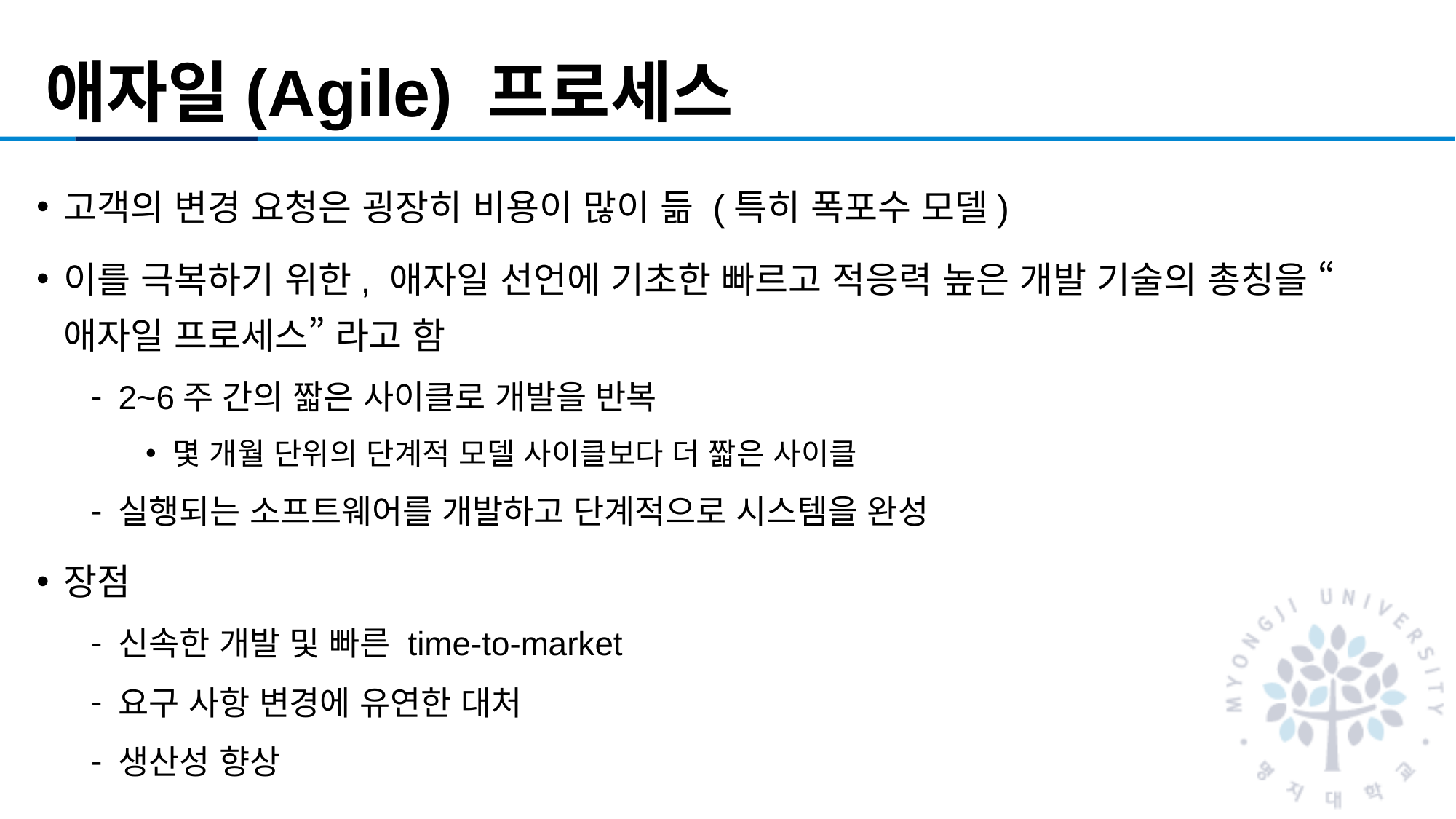

# 애자일(Agile) 프로세스
고객의 변경 요청은 굉장히 비용이 많이 듦 (특히 폭포수 모델)
이를 극복하기 위한, 애자일 선언에 기초한 빠르고 적응력 높은 개발 기술의 총칭을 “애자일 프로세스” 라고 함
2~6주 간의 짧은 사이클로 개발을 반복
몇 개월 단위의 단계적 모델 사이클보다 더 짧은 사이클
실행되는 소프트웨어를 개발하고 단계적으로 시스템을 완성
장점
신속한 개발 및 빠른 time-to-market
요구 사항 변경에 유연한 대처
생산성 향상